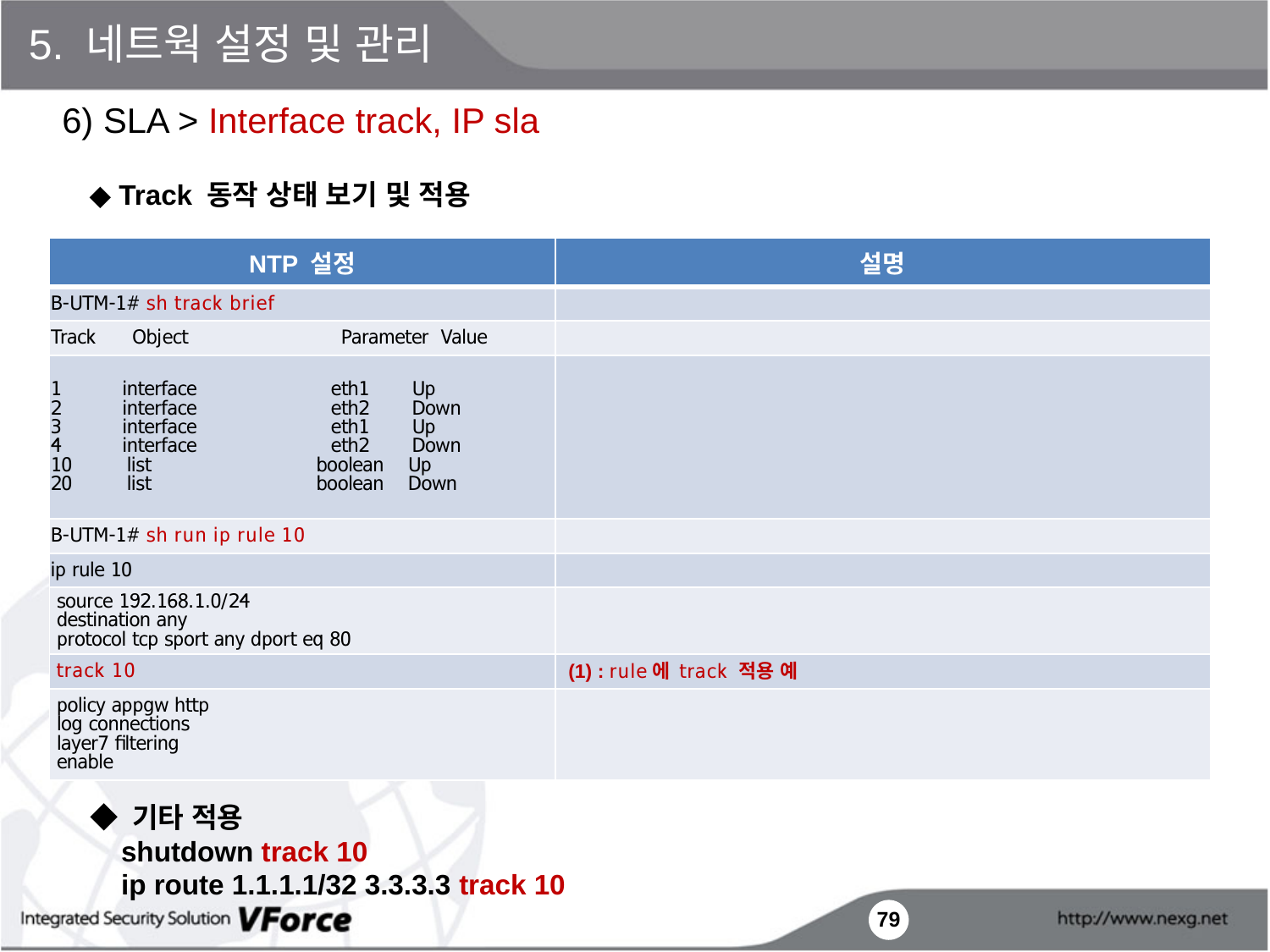

5. 네트웍 설정 및 관리
6) SLA > Interface track, IP sla
◆ Track 동작 상태 보기 및 적용
| NTP 설정 | 설명 |
| --- | --- |
| B-UTM-1# sh track brief |  |
| Track Object Parameter Value |  |
| 1 interface eth1 Up 2 interface eth2 Down 3 interface eth1 Up 4 interface eth2 Down 10 list boolean Up 20 list boolean Down |  |
| B-UTM-1# sh run ip rule 10 |  |
| ip rule 10 |  |
| source 192.168.1.0/24 destination any protocol tcp sport any dport eq 80 |  |
| track 10 | (1) : rule에 track 적용 예 |
| policy appgw http log connections layer7 filtering enable |  |
◆ 기타 적용
    shutdown track 10
    ip route 1.1.1.1/32 3.3.3.3 track 10